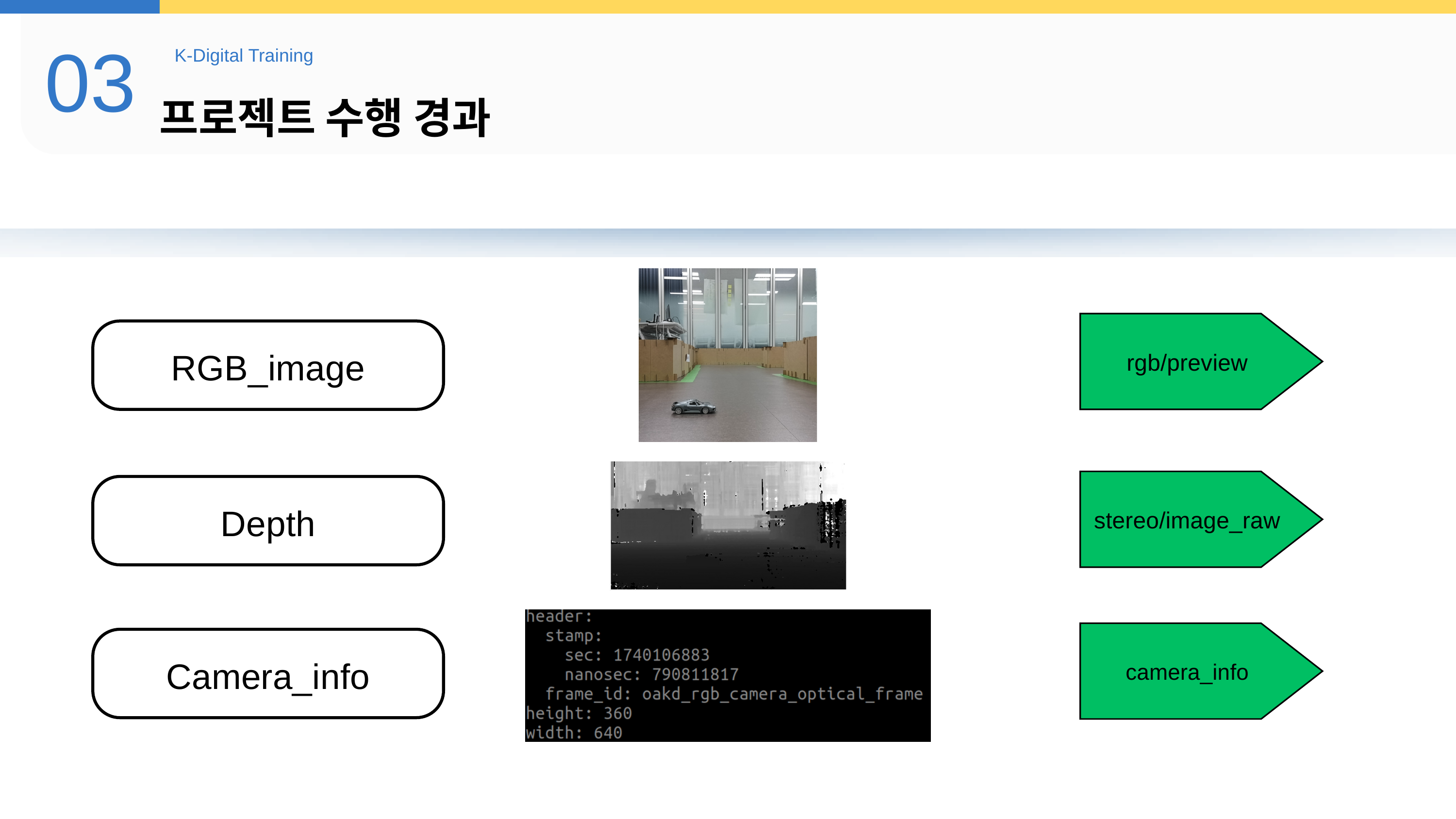

03

K-Digital Training
프로젝트 수행 경과

 rgb/preview

RGB_image

Depth

Camera_info

 stereo/image_raw

 camera_info